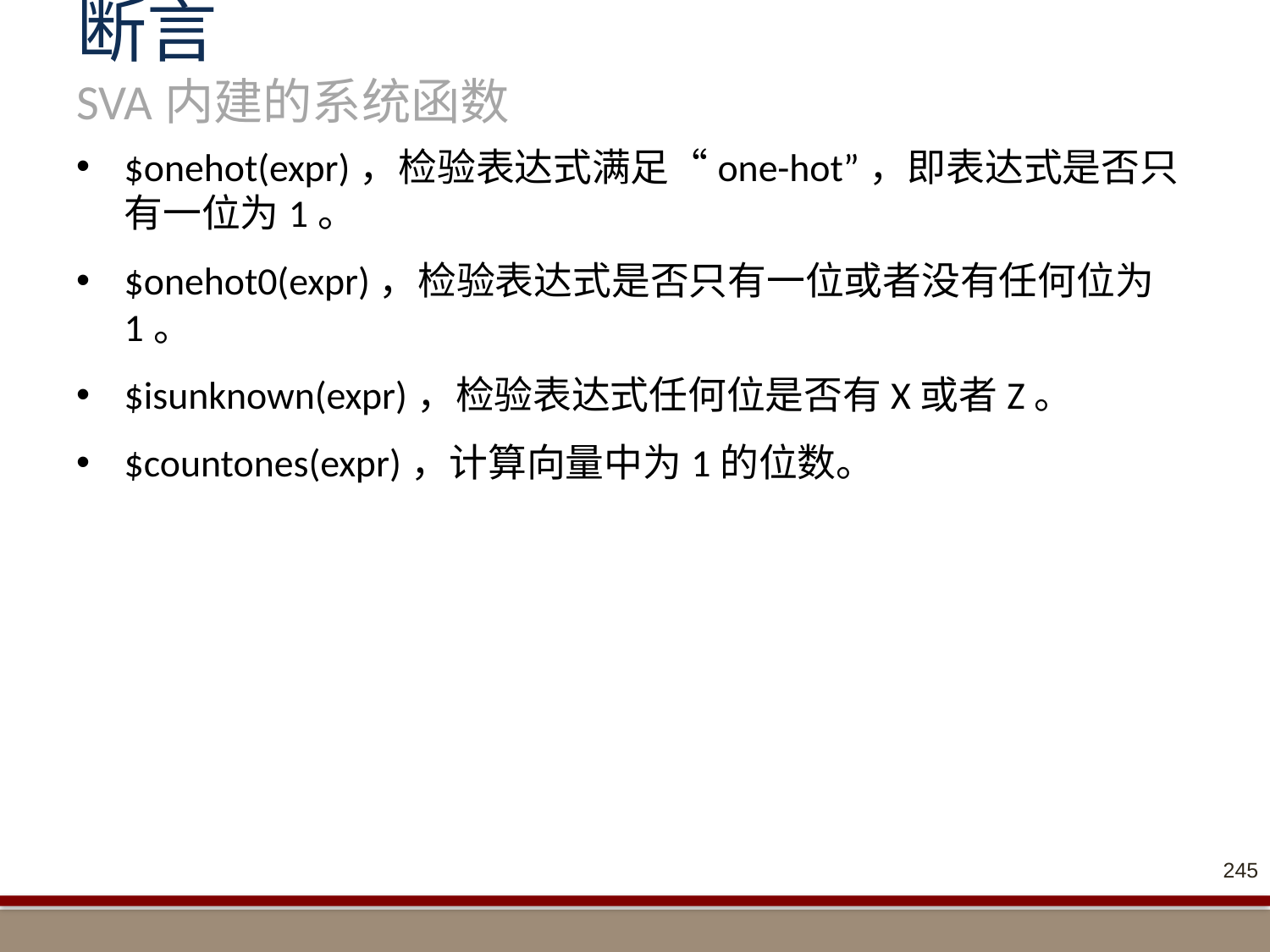

# 断言 SVA内建的系统函数
$onehot(expr)，检验表达式满足“one-hot”，即表达式是否只有一位为1。
$onehot0(expr)，检验表达式是否只有一位或者没有任何位为1。
$isunknown(expr)，检验表达式任何位是否有X或者Z。
$countones(expr)，计算向量中为1的位数。
245